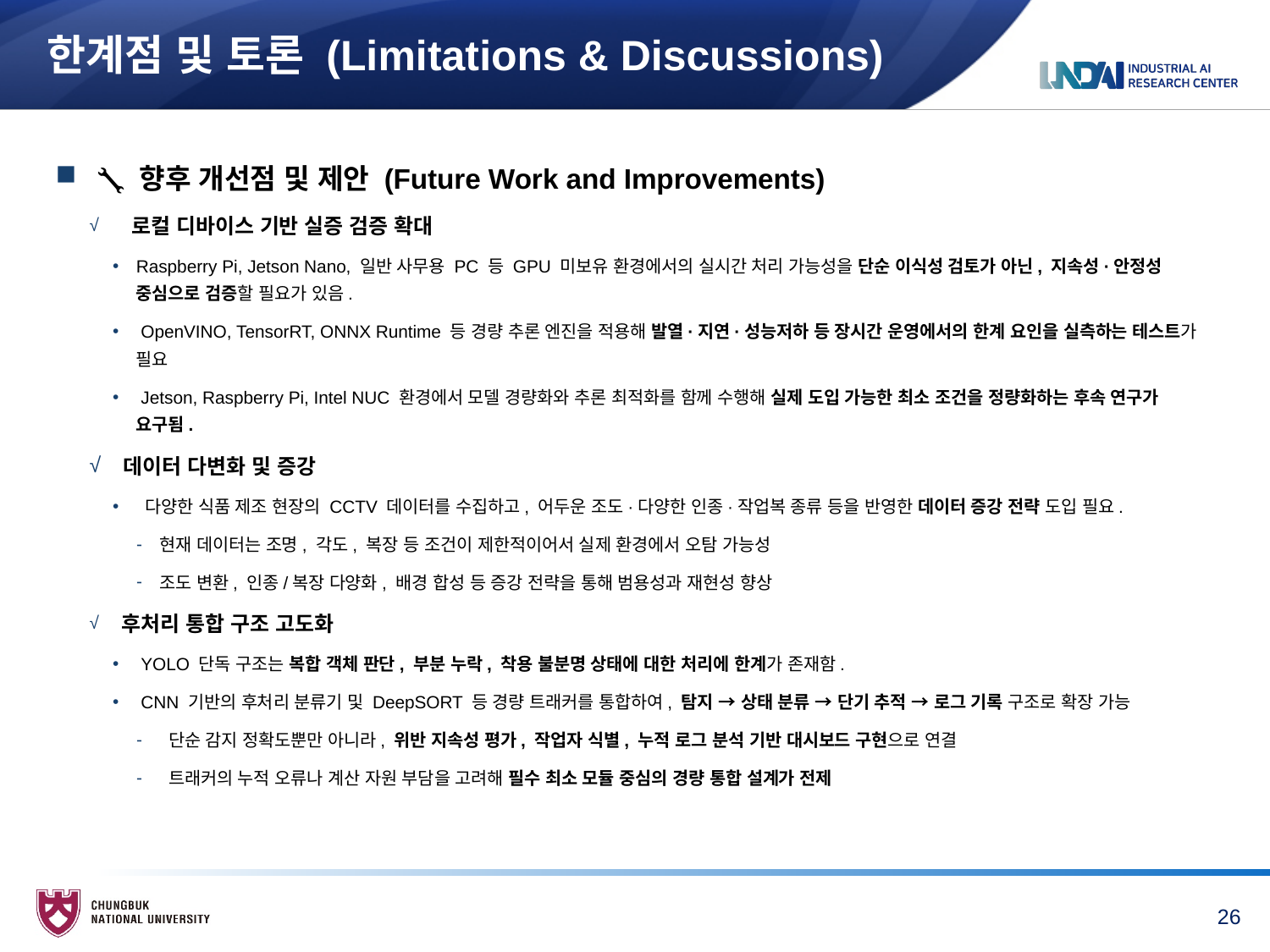

# 한계점 및 토론 (Limitations & Discussions)
 🔧 향후 개선점 및 제안 (Future Work and Improvements)
   로컬 디바이스 기반 실증 검증 확대
Raspberry Pi, Jetson Nano, 일반 사무용 PC 등 GPU 미보유 환경에서의 실시간 처리 가능성을 단순 이식성 검토가 아닌, 지속성·안정성 중심으로 검증할 필요가 있음.
 OpenVINO, TensorRT, ONNX Runtime 등 경량 추론 엔진을 적용해 발열·지연·성능저하 등 장시간 운영에서의 한계 요인을 실측하는 테스트가 필요
 Jetson, Raspberry Pi, Intel NUC 환경에서 모델 경량화와 추론 최적화를 함께 수행해 실제 도입 가능한 최소 조건을 정량화하는 후속 연구가 요구됨.
 데이터 다변화 및 증강
 다양한 식품 제조 현장의 CCTV 데이터를 수집하고, 어두운 조도·다양한 인종·작업복 종류 등을 반영한 데이터 증강 전략 도입 필요.
현재 데이터는 조명, 각도, 복장 등 조건이 제한적이어서 실제 환경에서 오탐 가능성
조도 변환, 인종/복장 다양화, 배경 합성 등 증강 전략을 통해 범용성과 재현성 향상
 후처리 통합 구조 고도화
 YOLO 단독 구조는 복합 객체 판단, 부분 누락, 착용 불분명 상태에 대한 처리에 한계가 존재함.
 CNN 기반의 후처리 분류기 및 DeepSORT 등 경량 트래커를 통합하여, 탐지 → 상태 분류 → 단기 추적 → 로그 기록 구조로 확장 가능
 단순 감지 정확도뿐만 아니라, 위반 지속성 평가, 작업자 식별, 누적 로그 분석 기반 대시보드 구현으로 연결
 트래커의 누적 오류나 계산 자원 부담을 고려해 필수 최소 모듈 중심의 경량 통합 설계가 전제